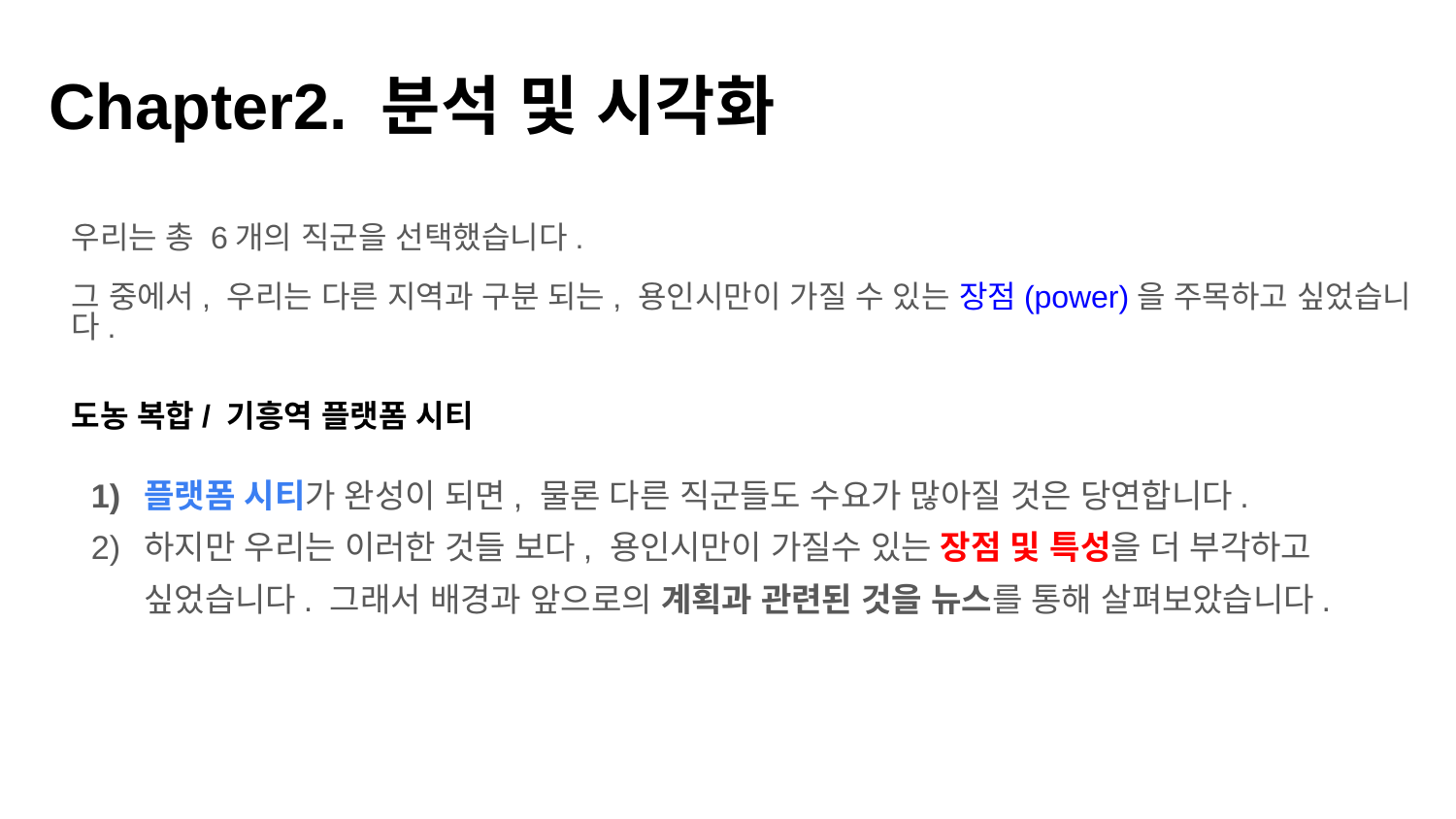

Chapter2. 분석 및 시각화
우리는 총 6개의 직군을 선택했습니다.

그 중에서, 우리는 다른 지역과 구분 되는, 용인시만이 가질 수 있는 장점(power)을 주목하고 싶었습니다.

도농 복합/ 기흥역 플랫폼 시티

플랫폼 시티가 완성이 되면, 물론 다른 직군들도 수요가 많아질 것은 당연합니다.
하지만 우리는 이러한 것들 보다, 용인시만이 가질수 있는 장점 및 특성을 더 부각하고 싶었습니다. 그래서 배경과 앞으로의 계획과 관련된 것을 뉴스를 통해 살펴보았습니다.